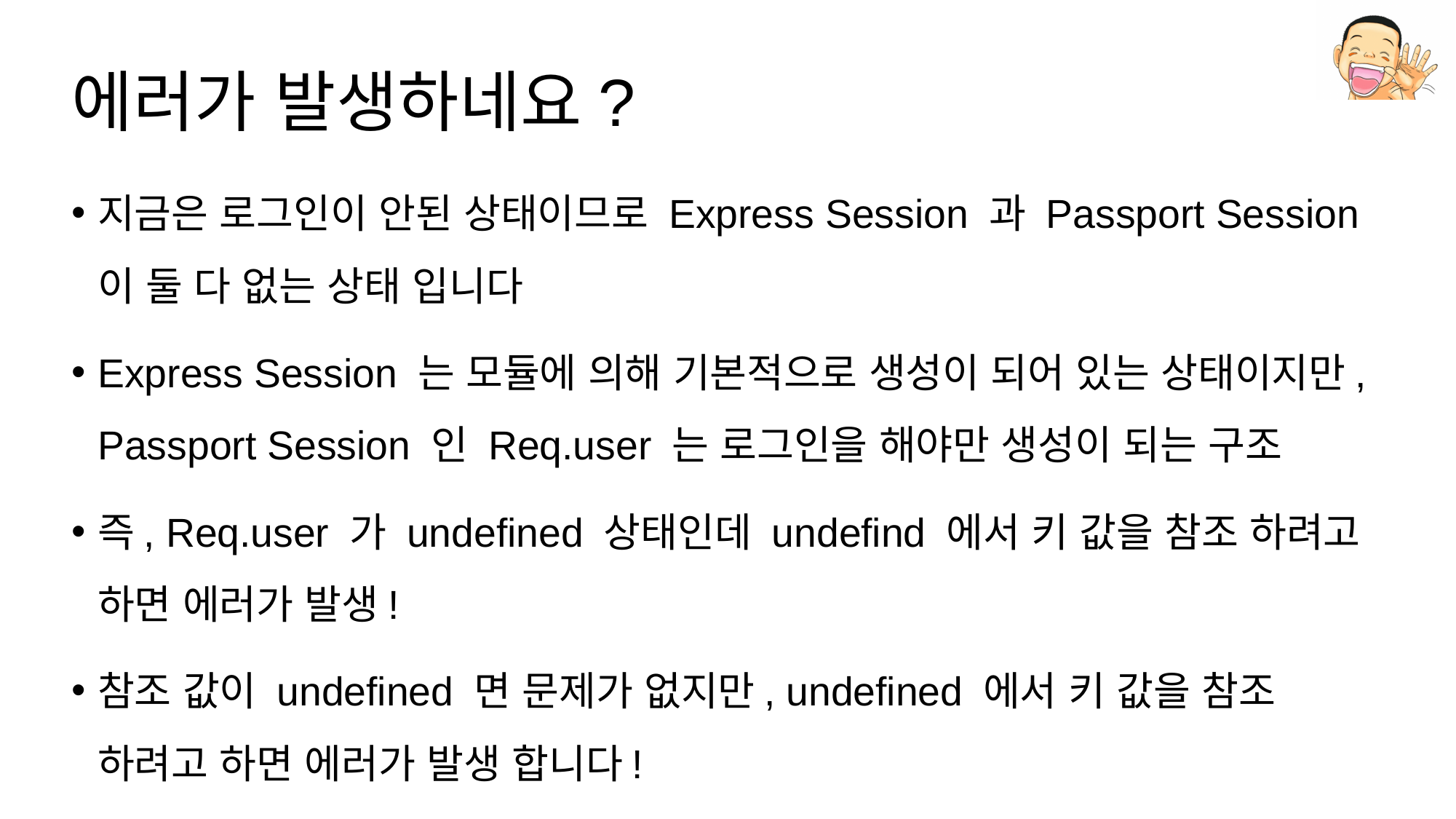

# 에러가 발생하네요?
지금은 로그인이 안된 상태이므로 Express Session 과 Passport Session 이 둘 다 없는 상태 입니다
Express Session 는 모듈에 의해 기본적으로 생성이 되어 있는 상태이지만, Passport Session 인 Req.user 는 로그인을 해야만 생성이 되는 구조
즉, Req.user 가 undefined 상태인데 undefind 에서 키 값을 참조 하려고 하면 에러가 발생!
참조 값이 undefined 면 문제가 없지만, undefined 에서 키 값을 참조 하려고 하면 에러가 발생 합니다!